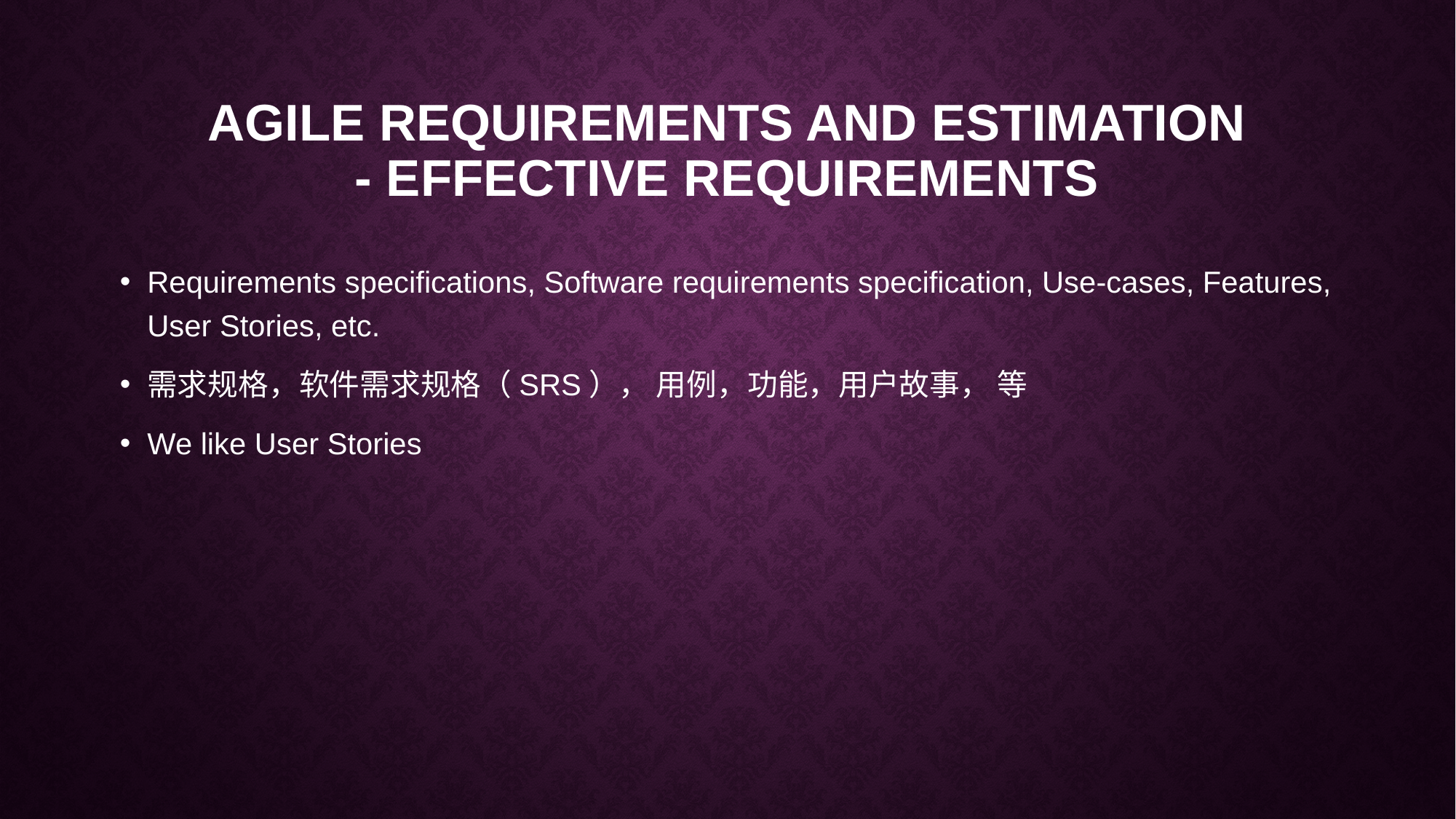

# Agile requirements and estimation - effective requirements
Requirements specifications, Software requirements specification, Use-cases, Features, User Stories, etc.
需求规格，软件需求规格（SRS）， 用例，功能，用户故事， 等
We like User Stories